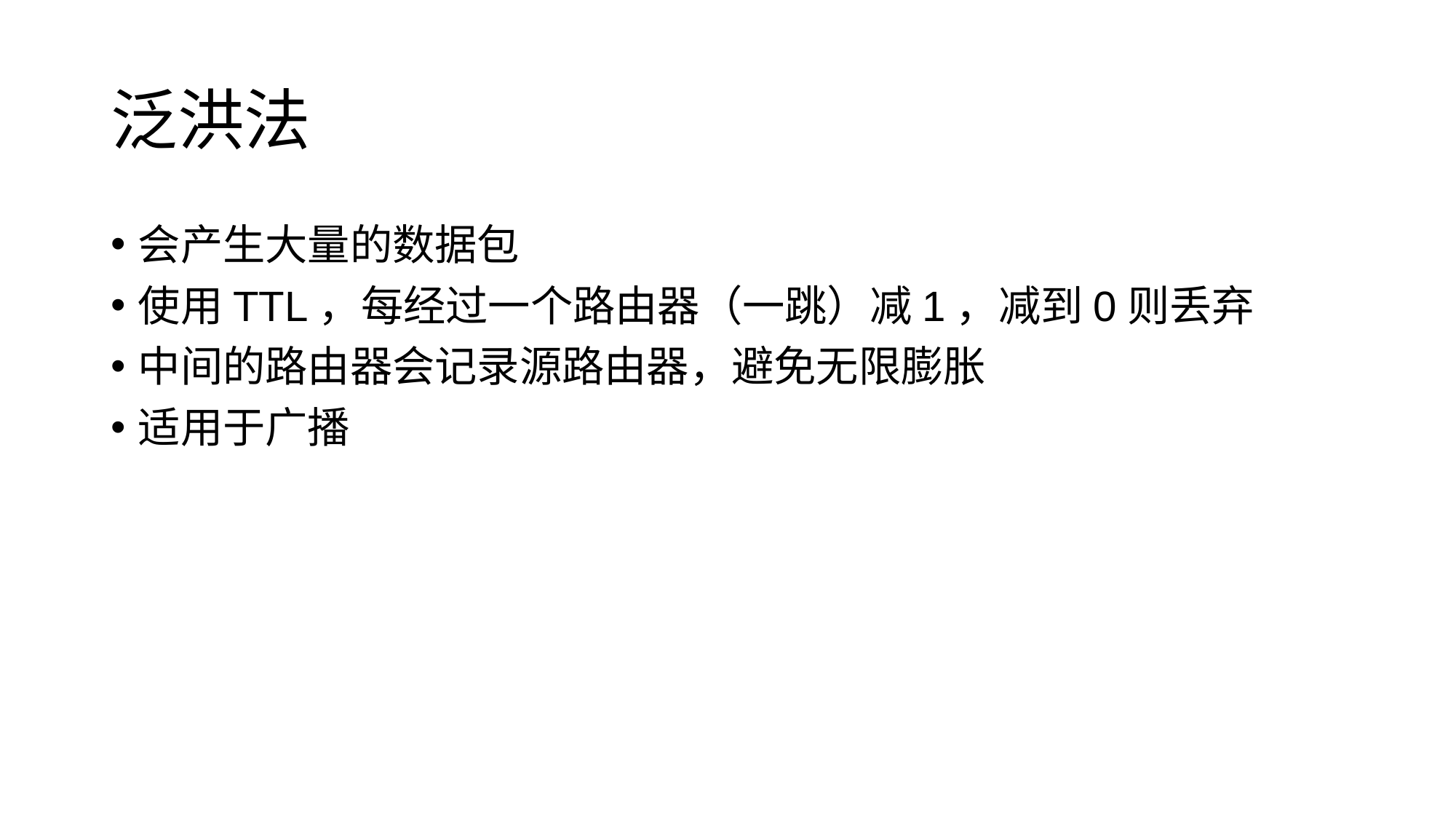

# 泛洪法
会产生大量的数据包
使用TTL，每经过一个路由器（一跳）减1，减到0则丢弃
中间的路由器会记录源路由器，避免无限膨胀
适用于广播